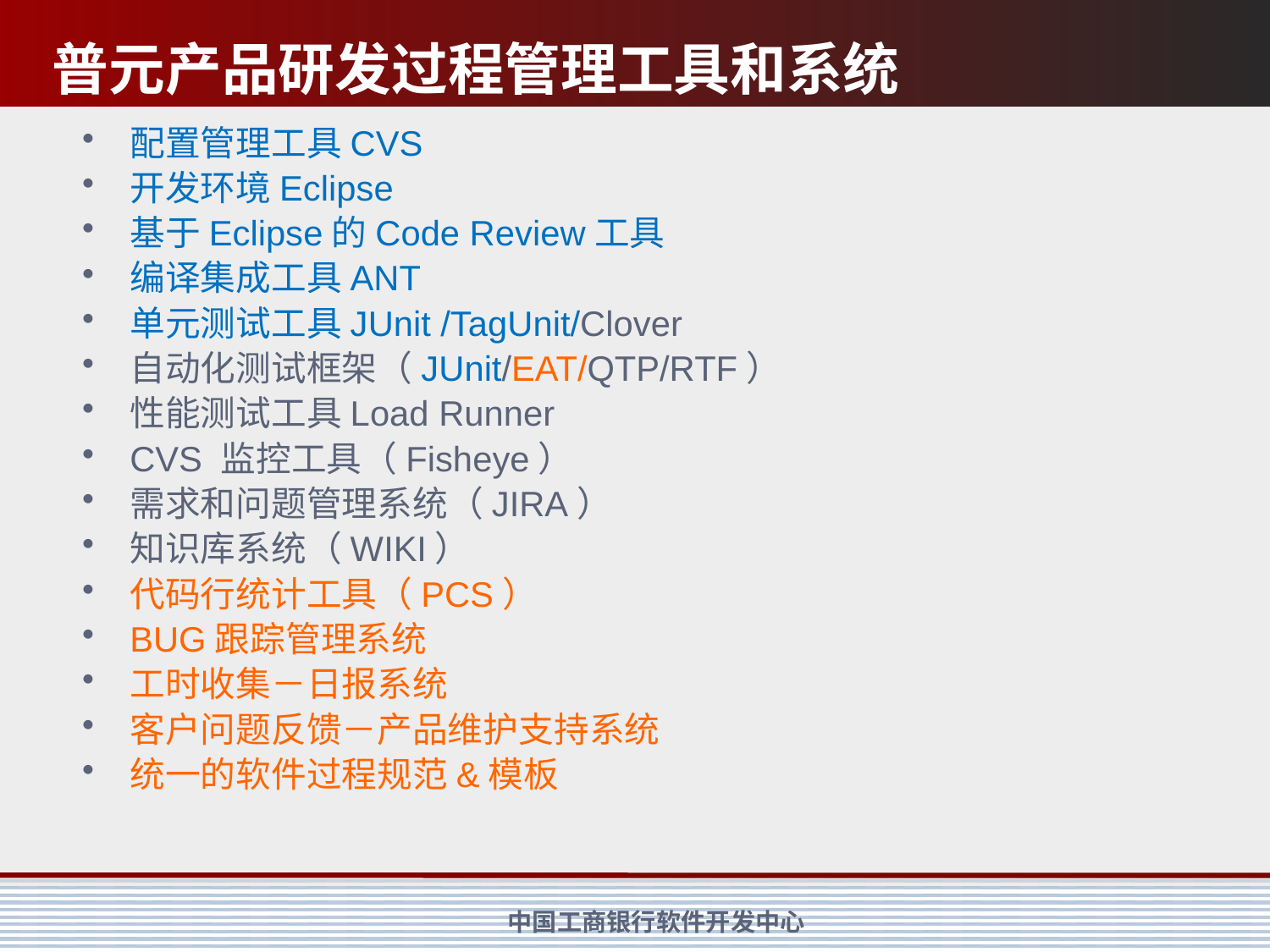

# 普元产品研发过程管理工具和系统
配置管理工具CVS
开发环境Eclipse
基于Eclipse的Code Review工具
编译集成工具ANT
单元测试工具JUnit /TagUnit/Clover
自动化测试框架（JUnit/EAT/QTP/RTF）
性能测试工具Load Runner
CVS 监控工具（Fisheye）
需求和问题管理系统（JIRA）
知识库系统（WIKI）
代码行统计工具（PCS）
BUG跟踪管理系统
工时收集－日报系统
客户问题反馈－产品维护支持系统
统一的软件过程规范&模板